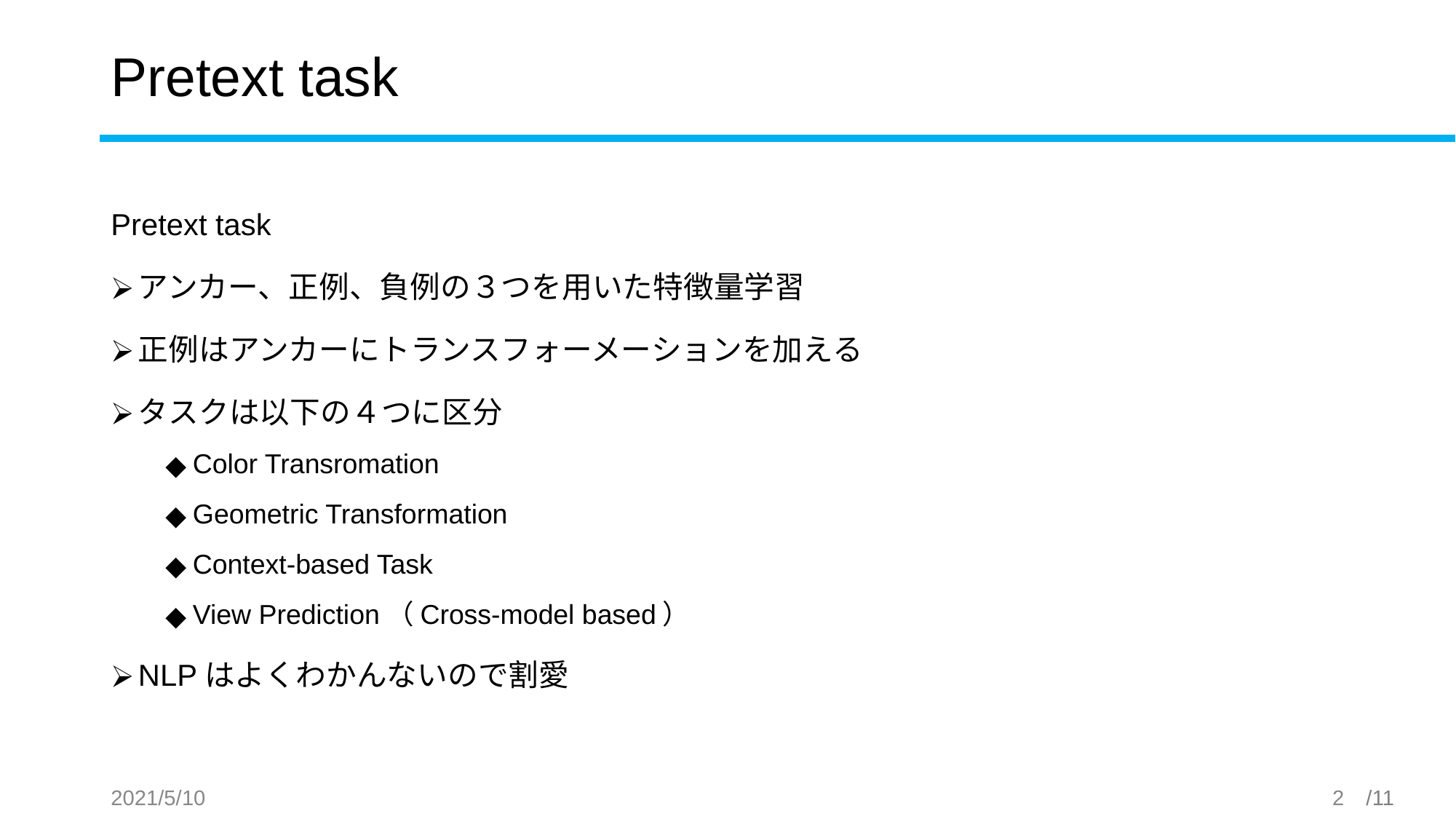

# Pretext task
Pretext task
アンカー、正例、負例の３つを用いた特徴量学習
正例はアンカーにトランスフォーメーションを加える
タスクは以下の４つに区分
Color Transromation
Geometric Transformation
Context-based Task
View Prediction（Cross-model based）
NLPはよくわかんないので割愛
2021/5/10
2